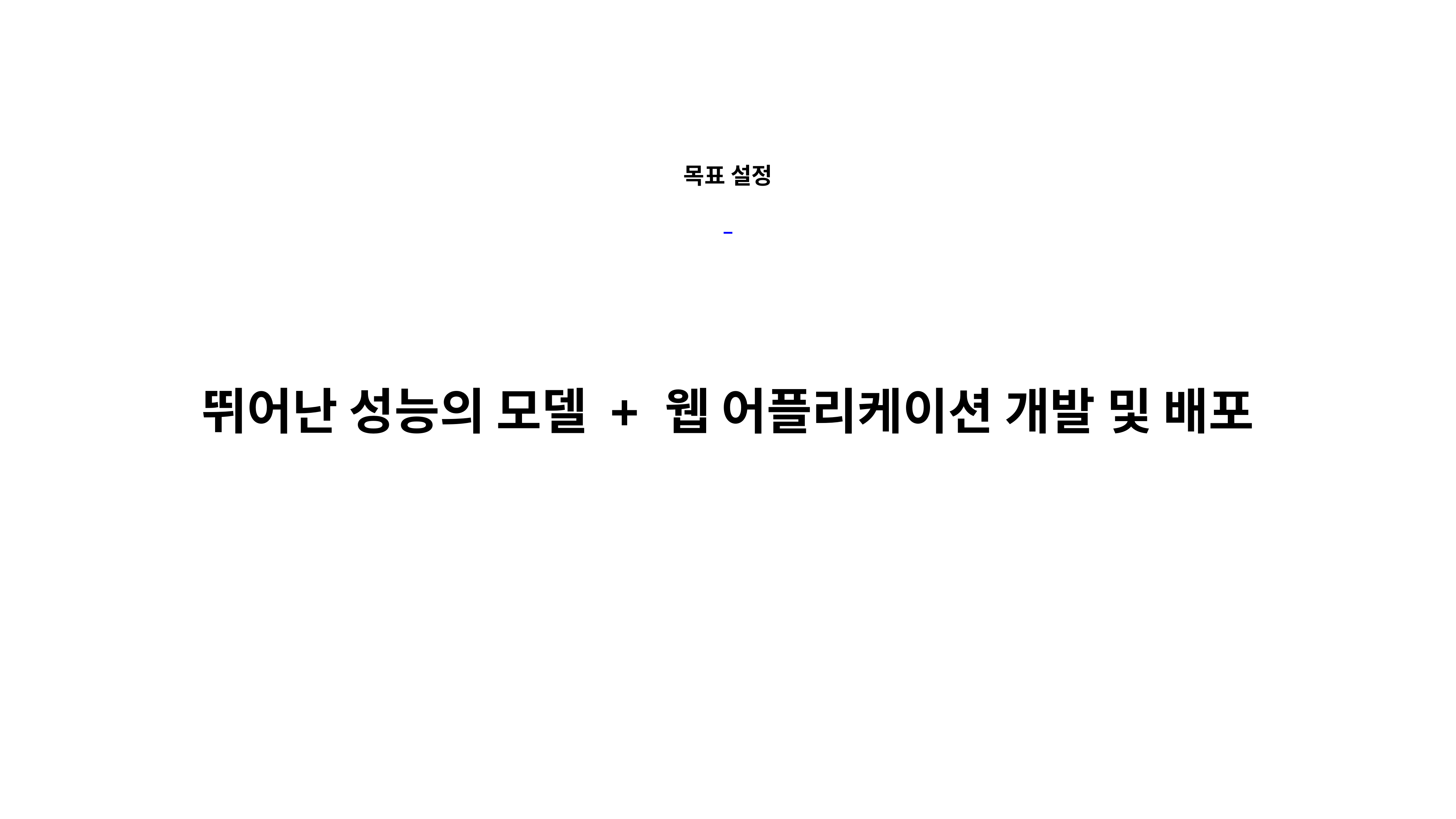

#
목표 설정
뛰어난 성능의 모델 + 웹 어플리케이션 개발 및 배포